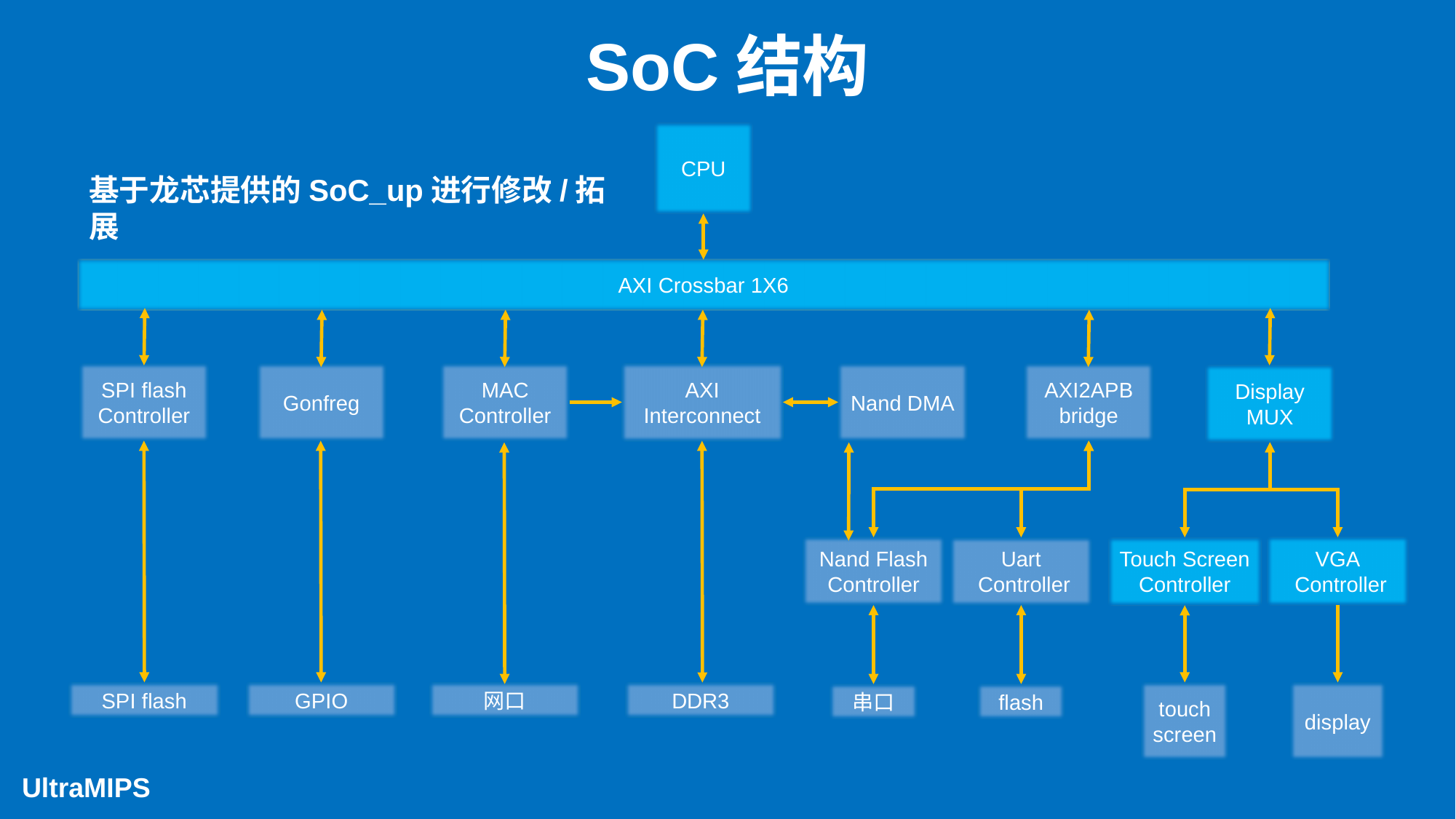

# SoC结构
CPU
基于龙芯提供的SoC_up进行修改/拓展
AXI Crossbar 1X6
SPI flash
Controller
Gonfreg
MAC
Controller
AXI
Interconnect
Nand DMA
AXI2APB
bridge
Display
MUX
Nand Flash Controller
VGA
 Controller
Uart
 Controller
Touch Screen
Controller
SPI flash
GPIO
网口
DDR3
touch
screen
display
串口
flash
UltraMIPS